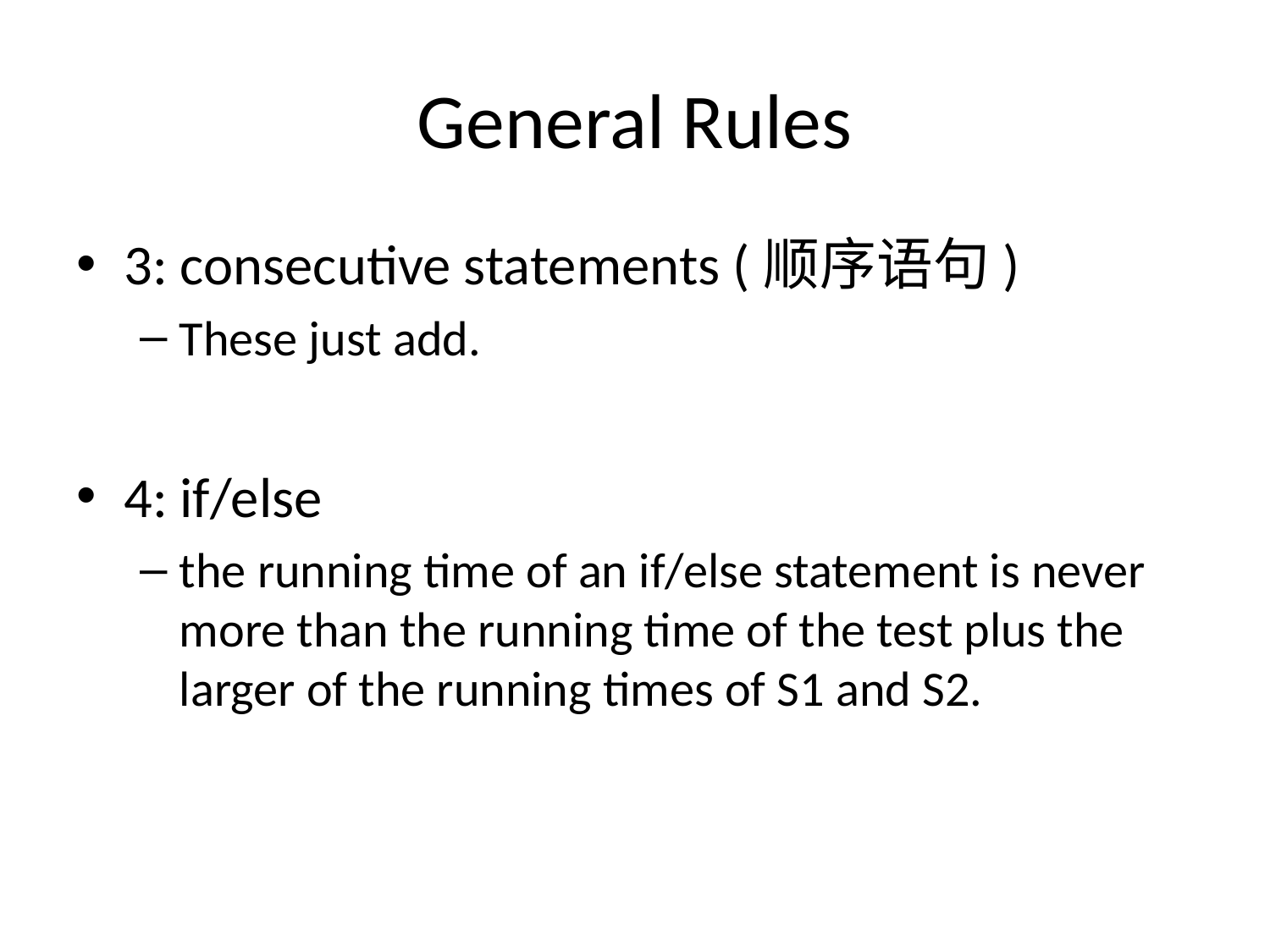

# General Rules
3: consecutive statements (顺序语句)
These just add.

4: if/else
the running time of an if/else statement is never more than the running time of the test plus the larger of the running times of S1 and S2.